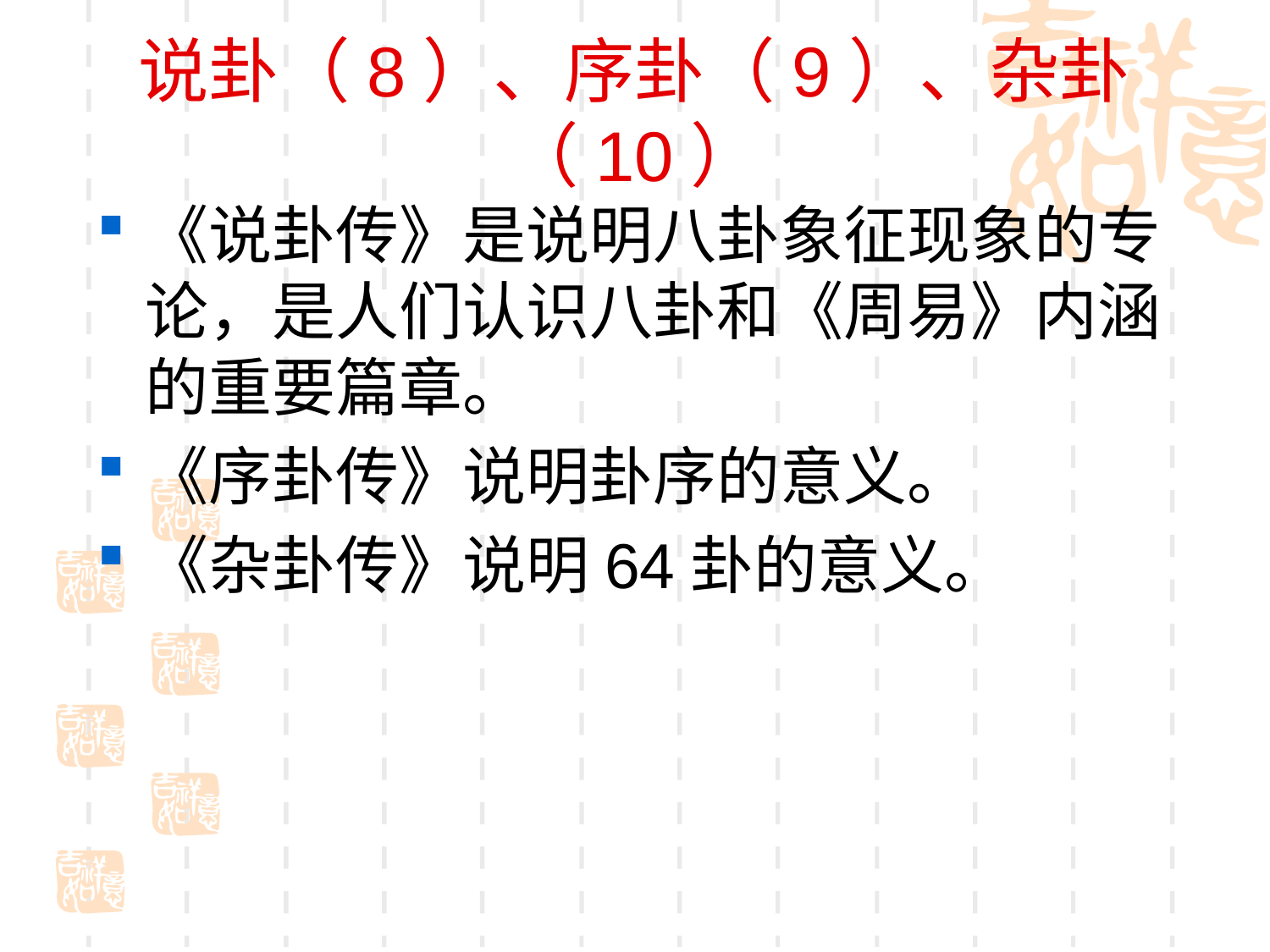

# 说卦（8）、序卦（9）、杂卦（10）
《说卦传》是说明八卦象征现象的专论，是人们认识八卦和《周易》内涵的重要篇章。
《序卦传》说明卦序的意义。
《杂卦传》说明64卦的意义。